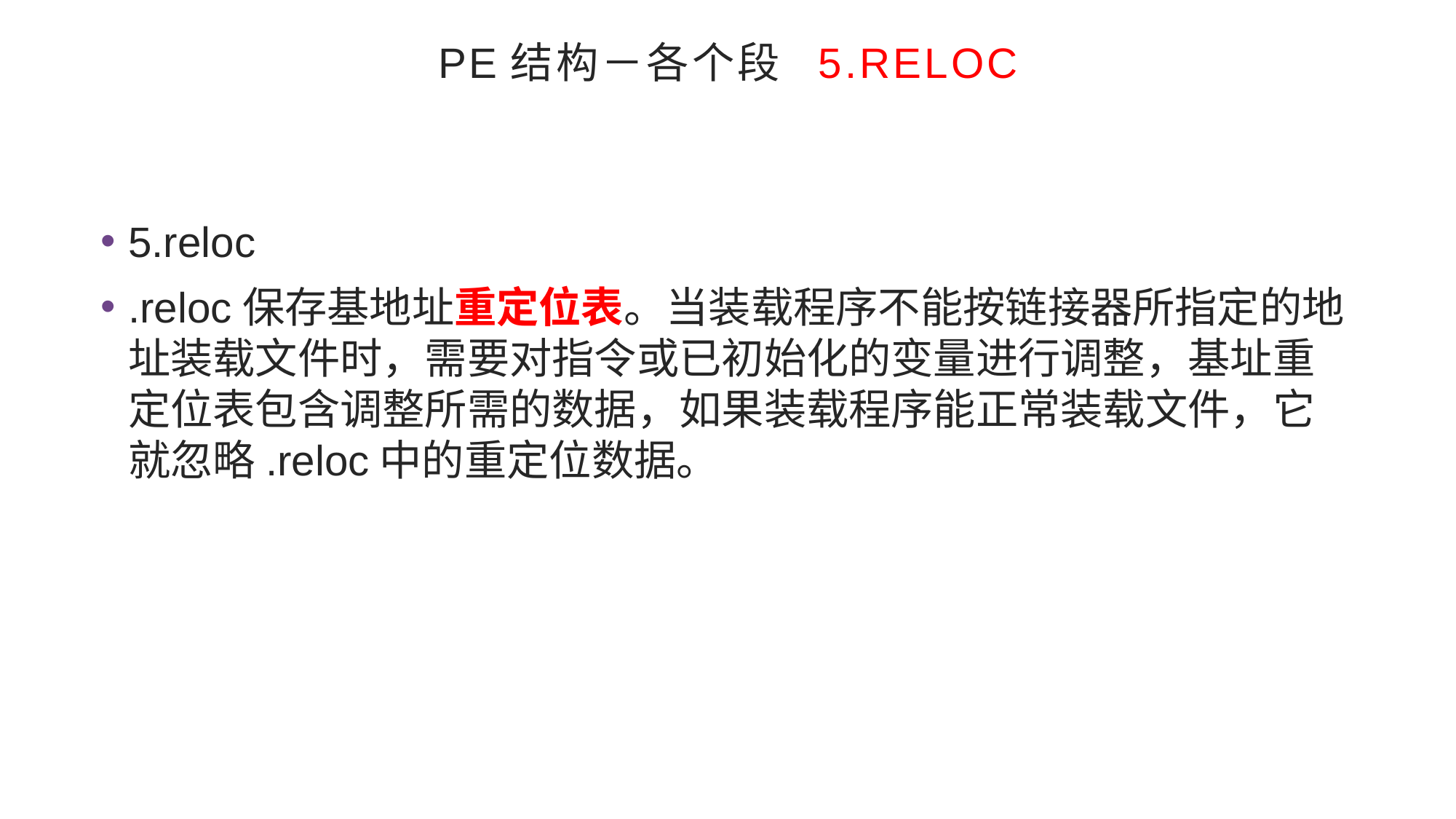

# PE结构－各个段  5.reloc
5.reloc
.reloc保存基地址重定位表。当装载程序不能按链接器所指定的地址装载文件时，需要对指令或已初始化的变量进行调整，基址重定位表包含调整所需的数据，如果装载程序能正常装载文件，它就忽略.reloc中的重定位数据。